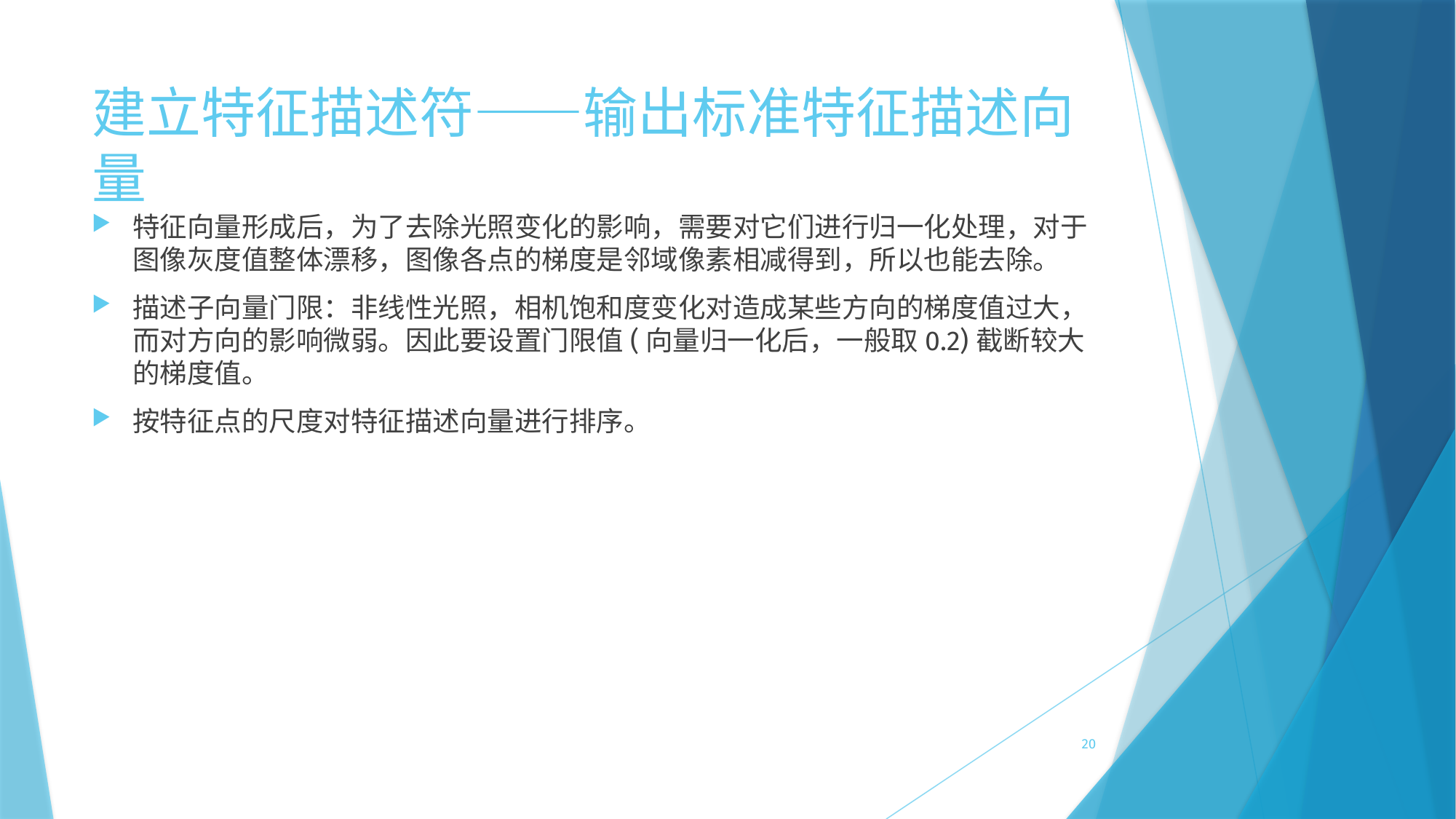

# 建立特征描述符——输出标准特征描述向量
特征向量形成后，为了去除光照变化的影响，需要对它们进行归一化处理，对于图像灰度值整体漂移，图像各点的梯度是邻域像素相减得到，所以也能去除。
描述子向量门限：非线性光照，相机饱和度变化对造成某些方向的梯度值过大，而对方向的影响微弱。因此要设置门限值(向量归一化后，一般取0.2)截断较大的梯度值。
按特征点的尺度对特征描述向量进行排序。

20